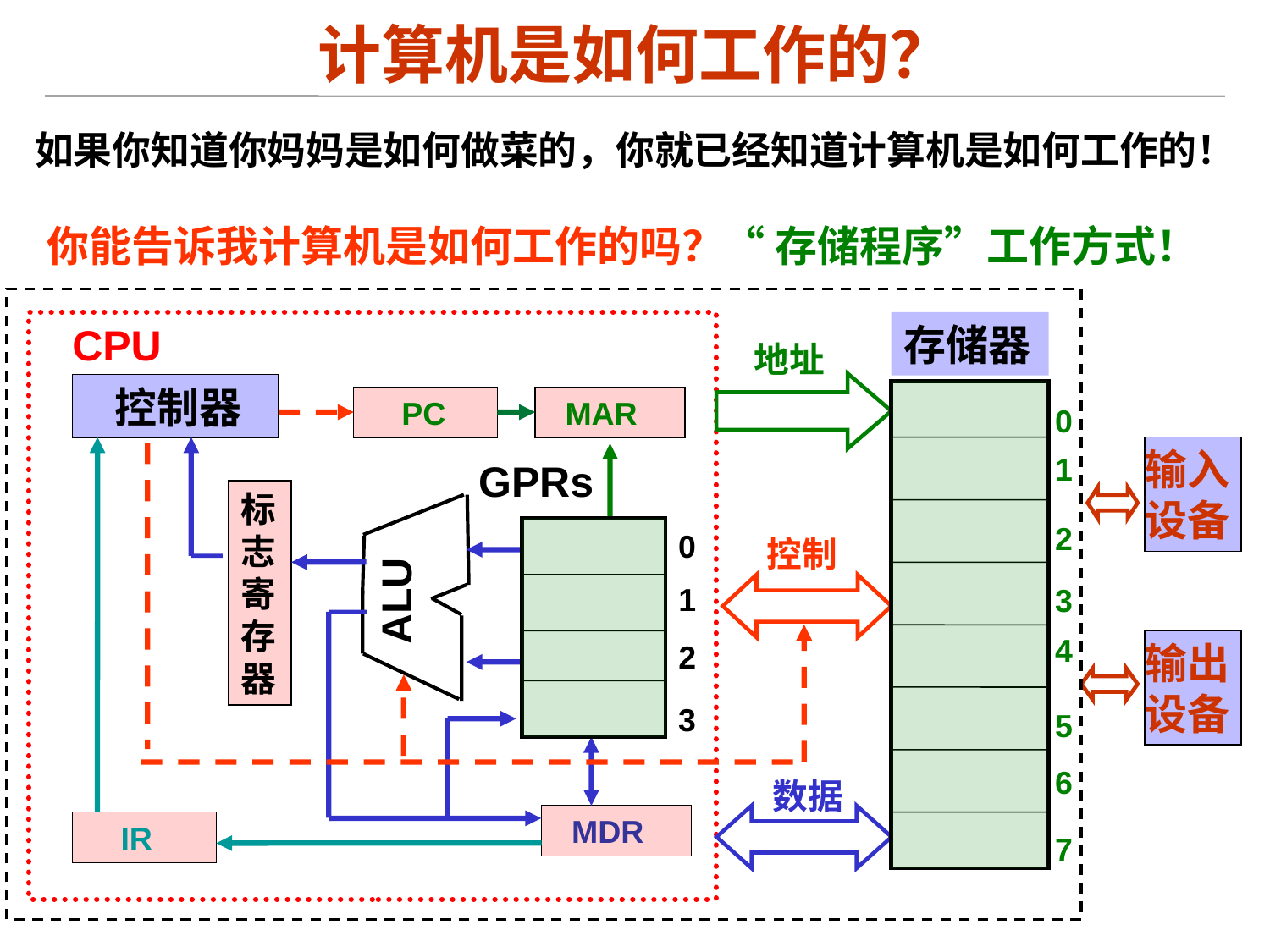

# 计算机是如何工作的？
如果你知道你妈妈是如何做菜的，你就已经知道计算机是如何工作的！
你能告诉我计算机是如何工作的吗？
“存储程序”工作方式！

CPU
存储器

0
1
2
3
4
5
6
7

地址

控制

数据

  控制器
    PC
  MAR

输入
设备

GPRs

0
1
2
3

标
志
寄
存
器

ALU

输出
设备

  MDR
    IR